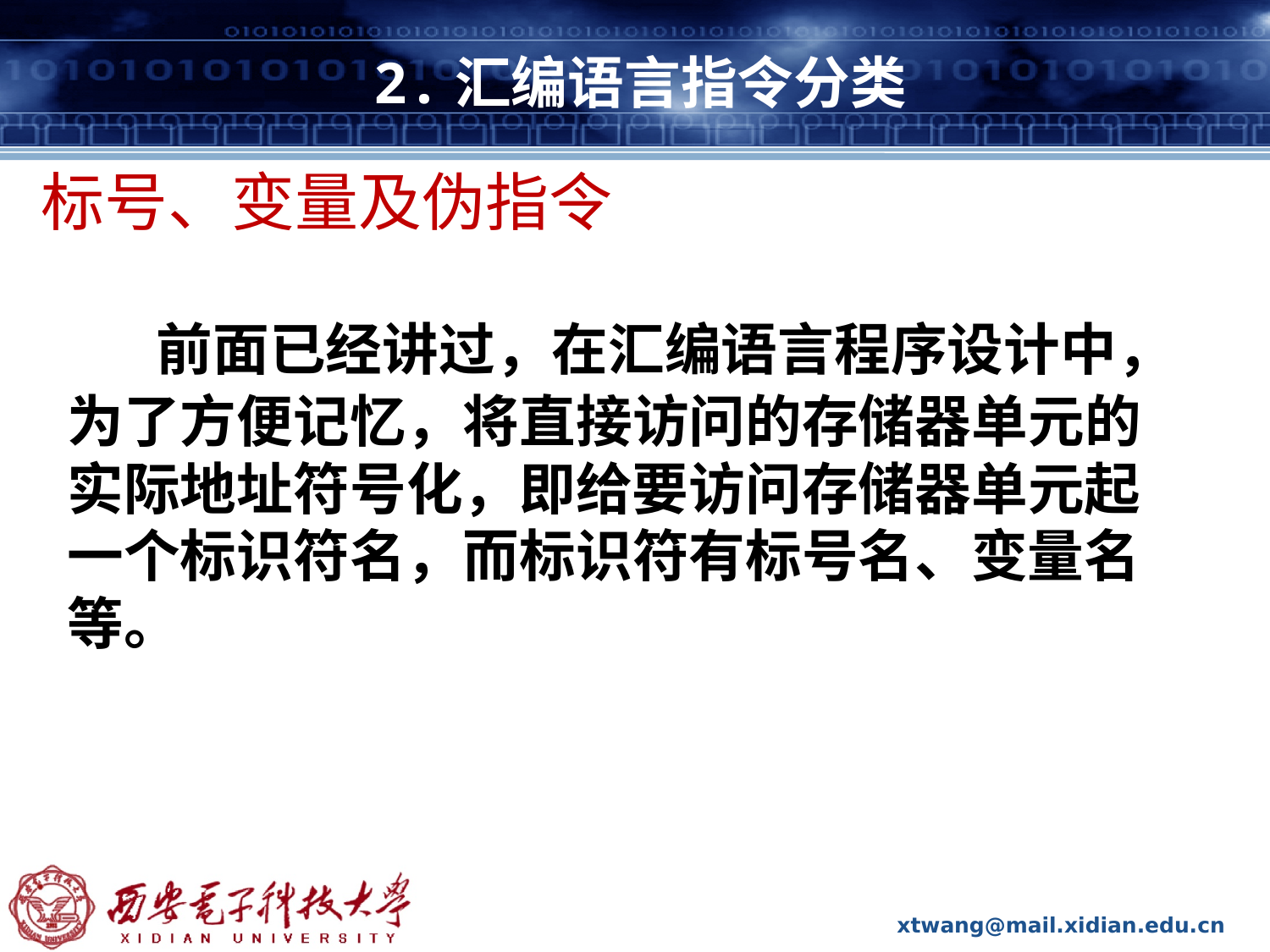

# 2.汇编语言指令分类
标号、变量及伪指令
    前面已经讲过，在汇编语言程序设计中，为了方便记忆，将直接访问的存储器单元的实际地址符号化，即给要访问存储器单元起一个标识符名，而标识符有标号名、变量名等。